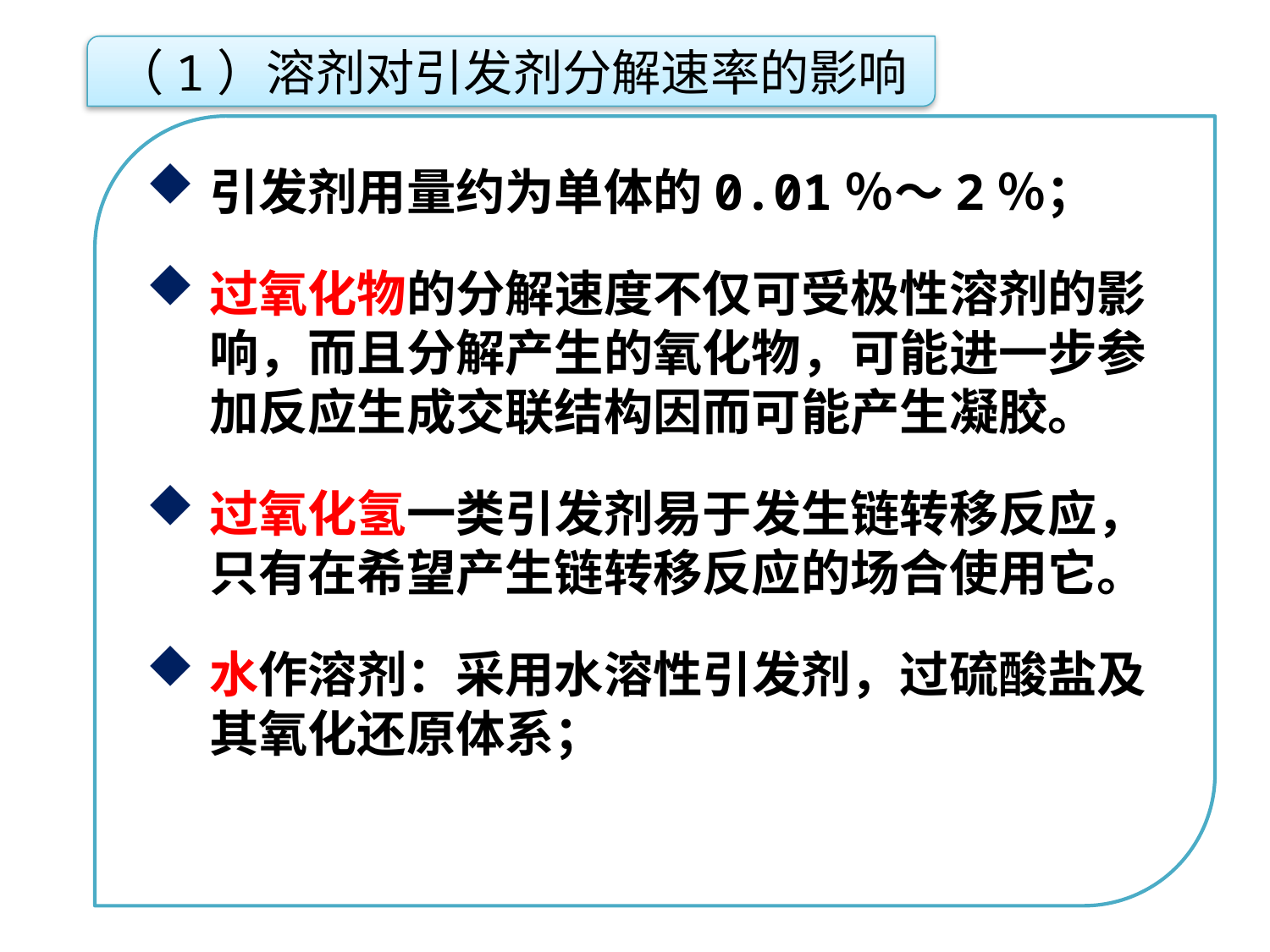

（1）溶剂对引发剂分解速率的影响
引发剂用量约为单体的0.01％～2％；
过氧化物的分解速度不仅可受极性溶剂的影响，而且分解产生的氧化物，可能进一步参加反应生成交联结构因而可能产生凝胶。
过氧化氢一类引发剂易于发生链转移反应，只有在希望产生链转移反应的场合使用它。
水作溶剂：采用水溶性引发剂，过硫酸盐及其氧化还原体系；
点击添加文本
点击添加文本
点击添加文本
点击添加文本